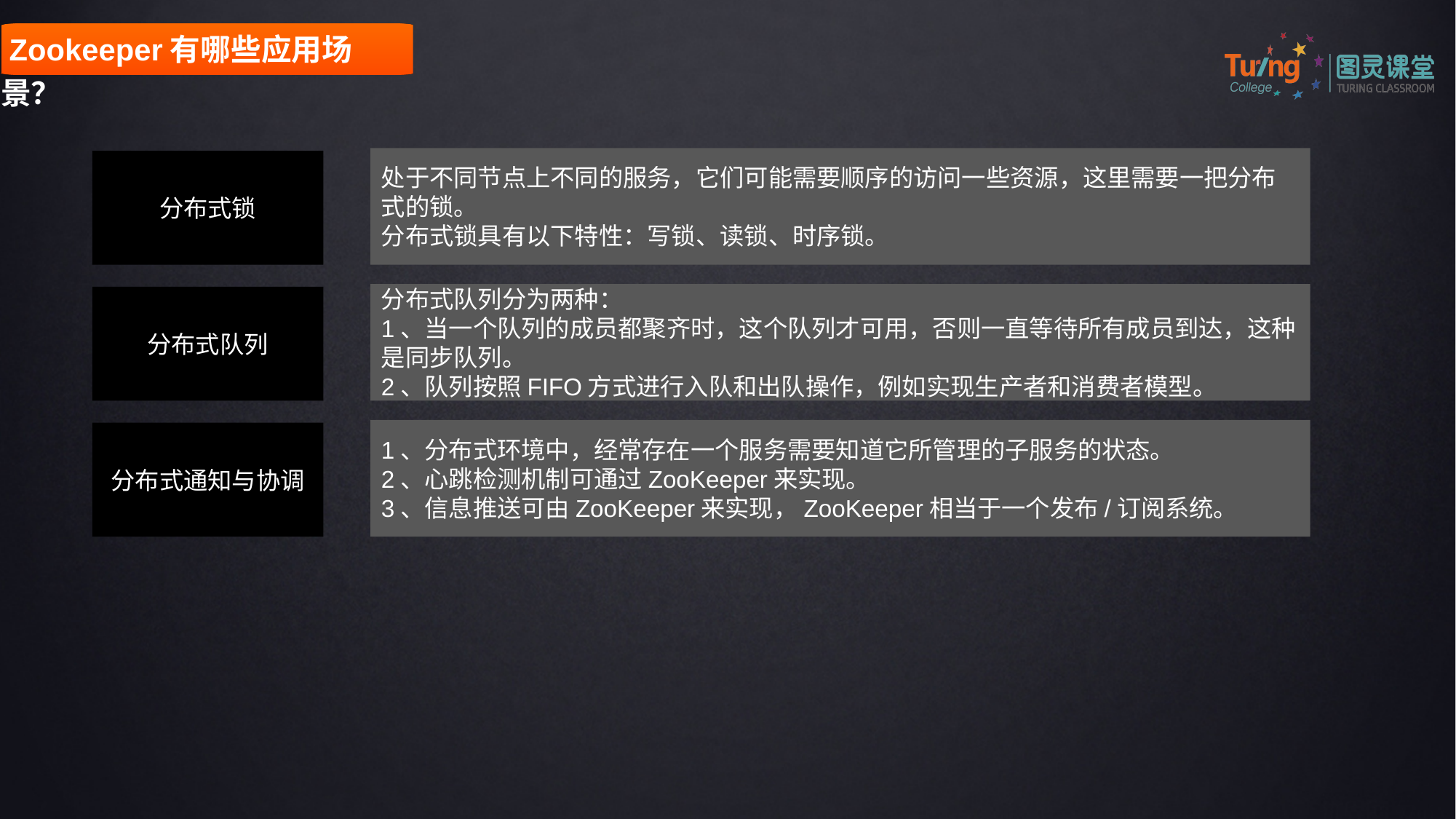

Zookeeper有哪些应用场景？
处于不同节点上不同的服务，它们可能需要顺序的访问一些资源，这里需要一把分布式的锁。
分布式锁具有以下特性：写锁、读锁、时序锁。
分布式锁
分布式队列分为两种：
1、当一个队列的成员都聚齐时，这个队列才可用，否则一直等待所有成员到达，这种是同步队列。
2、队列按照FIFO方式进行入队和出队操作，例如实现生产者和消费者模型。
分布式队列
1、分布式环境中，经常存在一个服务需要知道它所管理的子服务的状态。
2、心跳检测机制可通过ZooKeeper来实现。
3、信息推送可由ZooKeeper来实现，ZooKeeper相当于一个发布/订阅系统。
分布式通知与协调